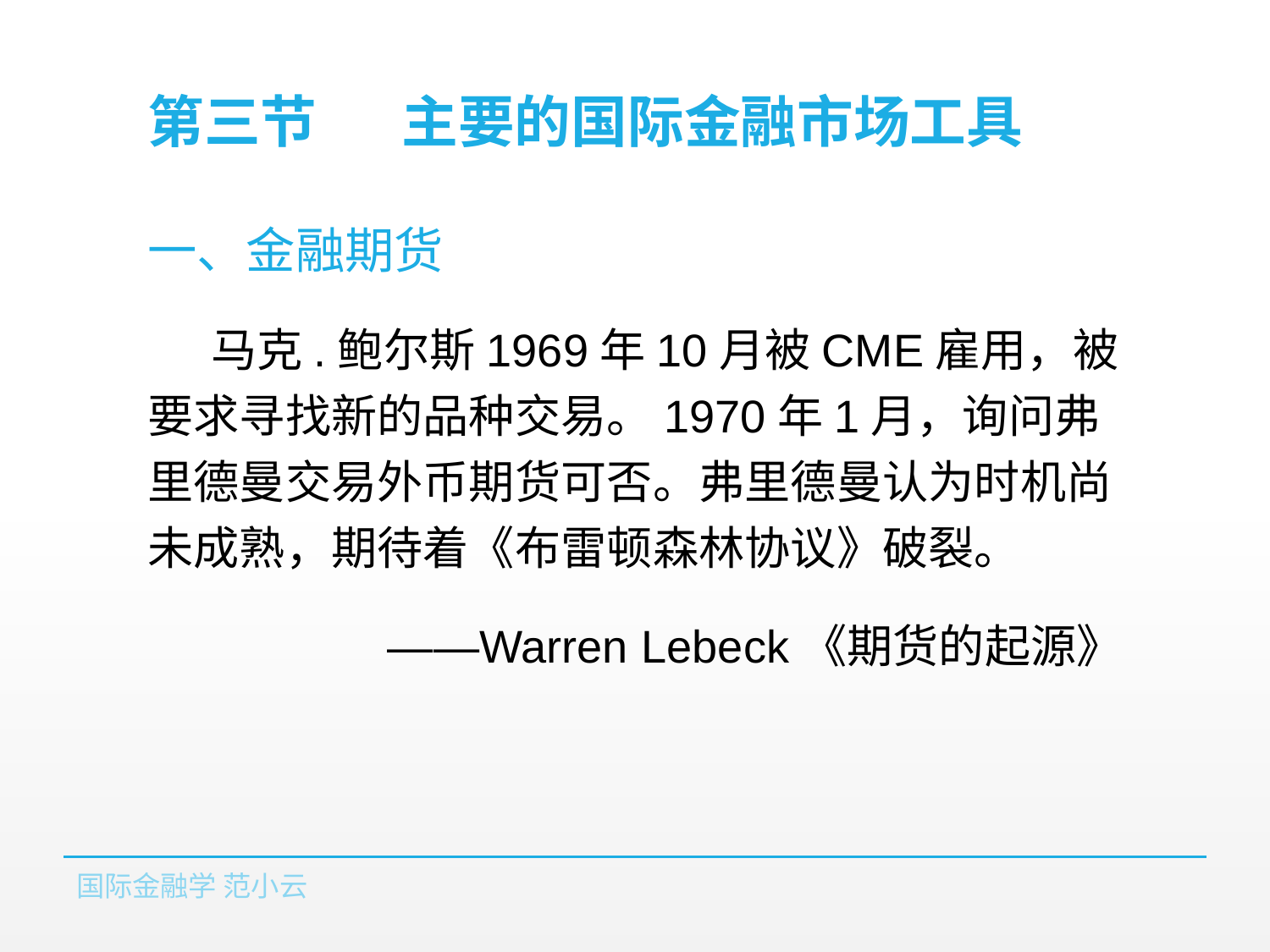

# 第三节	主要的国际金融市场工具
一、金融期货
马克.鲍尔斯1969年10月被CME雇用，被要求寻找新的品种交易。1970年1月，询问弗里德曼交易外币期货可否。弗里德曼认为时机尚未成熟，期待着《布雷顿森林协议》破裂。
——Warren Lebeck《期货的起源》
国际金融学 范小云